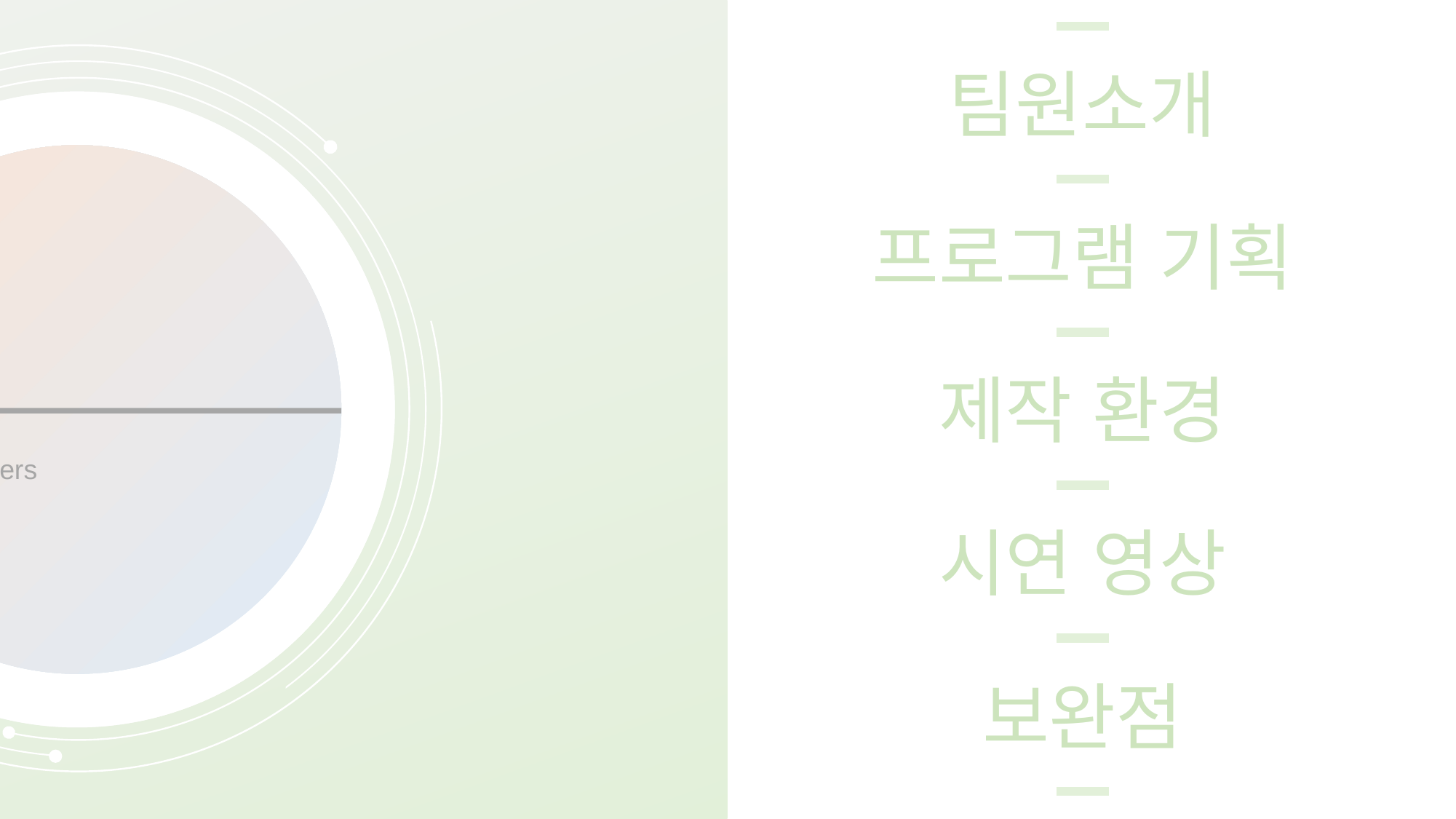

팀원소개

INDEX

     I love u

팀원 소개
 team members

프로그램 기획
김동희
PPT, 디자인, 기획
최승교
맵 제작, 자료 조사
신두평
맵 제작, 자료 조사
제작 환경

시연 영상
최호승
Unity개발
안수빈
기획
전지수
Unity개발
보완점